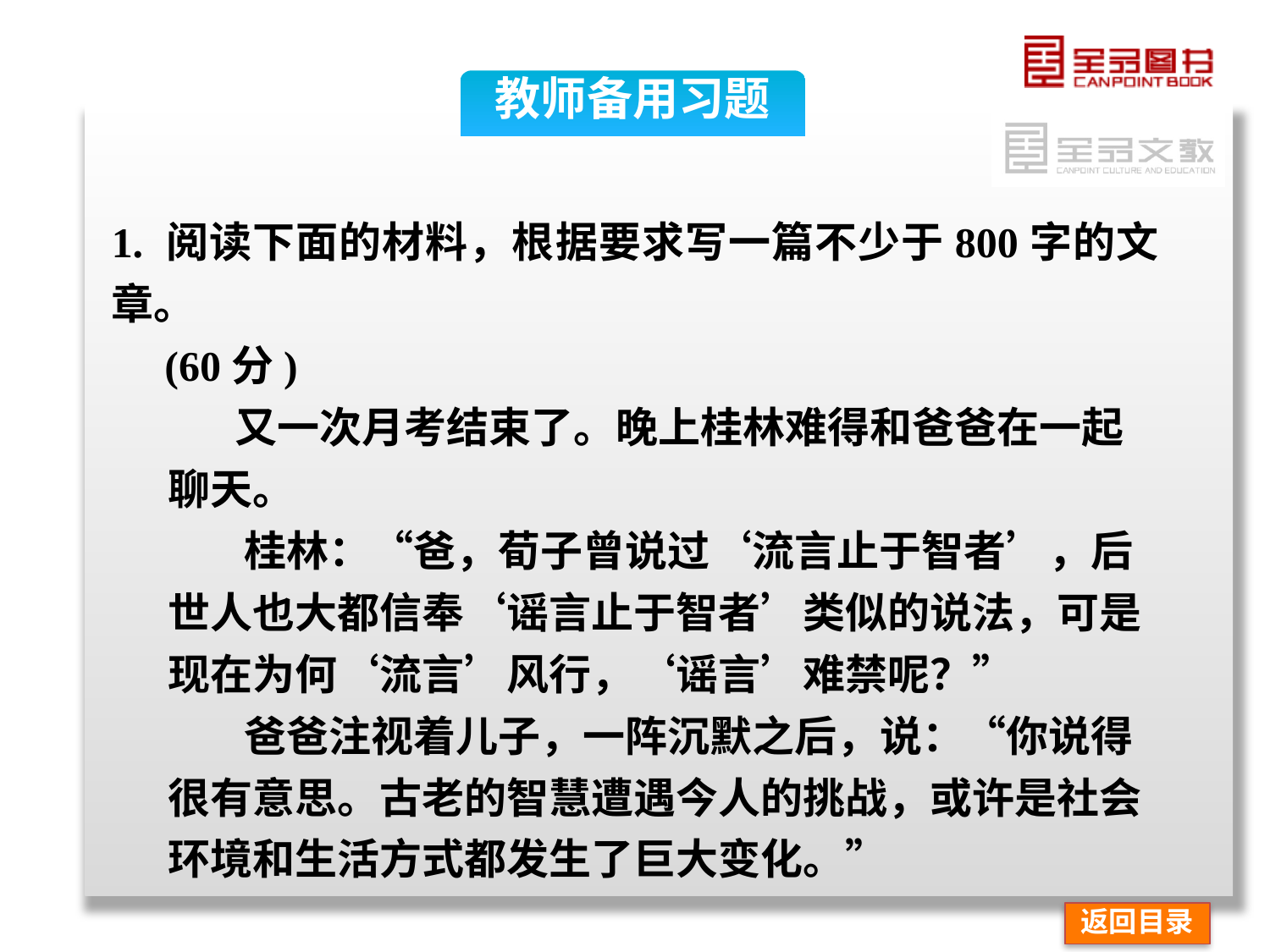

教师备用习题
1. 阅读下面的材料，根据要求写一篇不少于800字的文章。
     (60分)
        又一次月考结束了。晚上桂林难得和爸爸在一起
 聊天。
         桂林：“爸，荀子曾说过‘流言止于智者’，后
 世人也大都信奉‘谣言止于智者’类似的说法，可是
 现在为何‘流言’风行，‘谣言’难禁呢？”
         爸爸注视着儿子，一阵沉默之后，说：“你说得
 很有意思。古老的智慧遭遇今人的挑战，或许是社会
 环境和生活方式都发生了巨大变化。”
返回目录